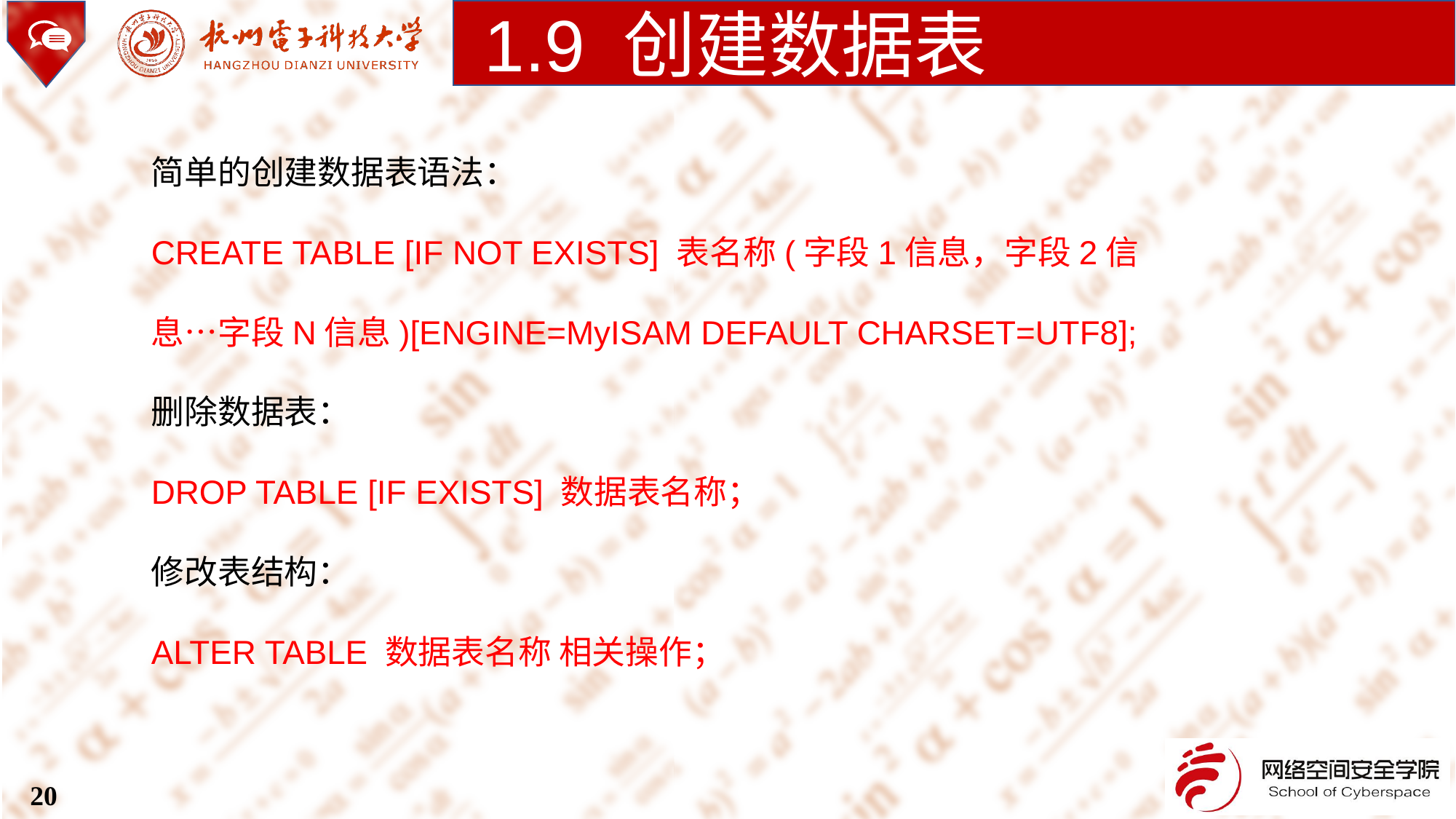

1.9 创建数据表
简单的创建数据表语法：
CREATE TABLE [IF NOT EXISTS] 表名称(字段1信息，字段2信息…字段N信息)[ENGINE=MyISAM DEFAULT CHARSET=UTF8];
删除数据表：
DROP TABLE [IF EXISTS] 数据表名称；
修改表结构：
ALTER TABLE 数据表名称 相关操作；
20